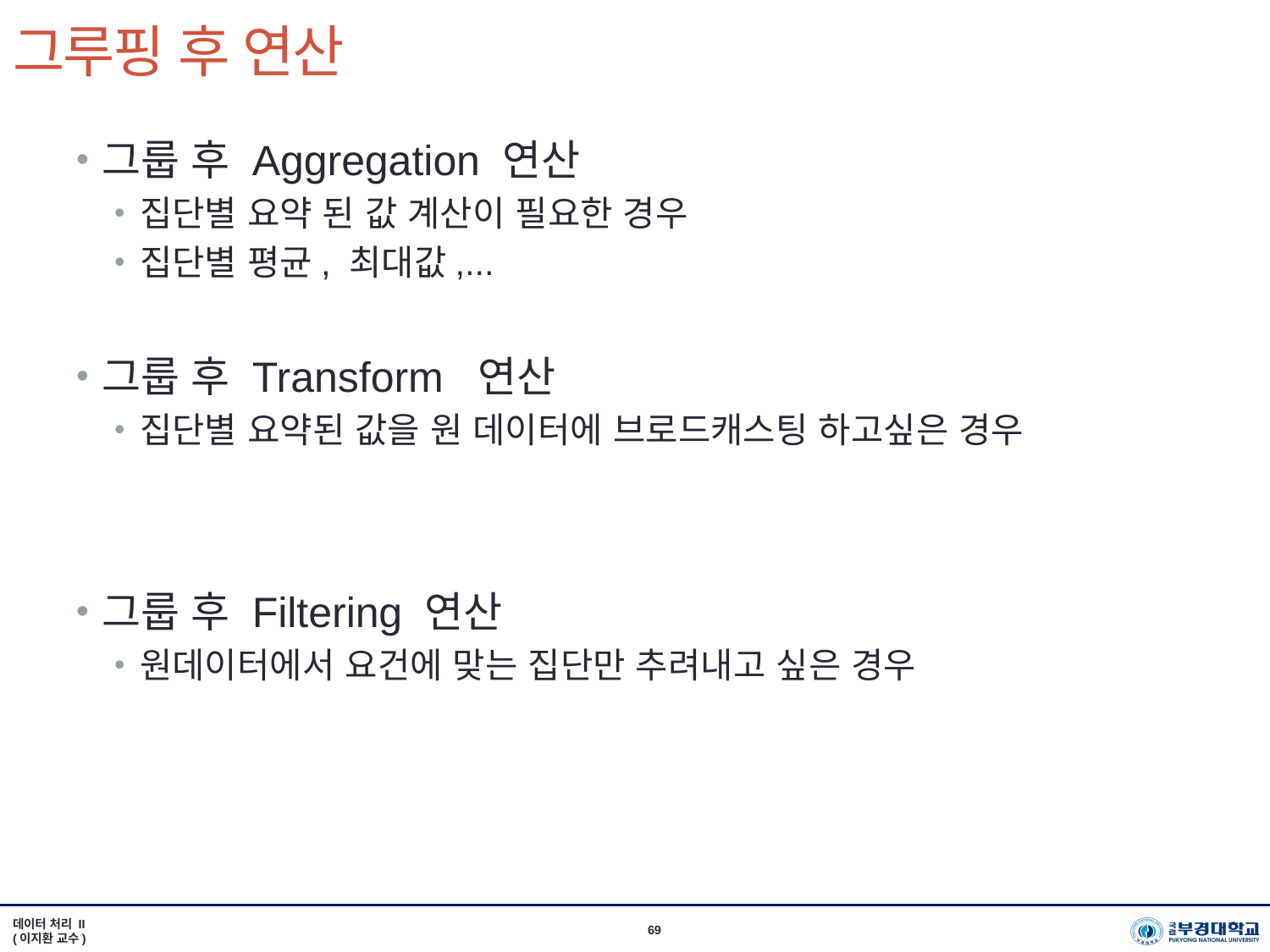

# 그루핑 후 연산
그룹 후 Aggregation 연산
집단별 요약 된 값 계산이 필요한 경우
집단별 평균, 최대값,...

그룹 후 Transform  연산
집단별 요약된 값을 원 데이터에 브로드캐스팅 하고싶은 경우

그룹 후 Filtering 연산
원데이터에서 요건에 맞는 집단만 추려내고 싶은 경우
데이터 처리 II
(이지환 교수)